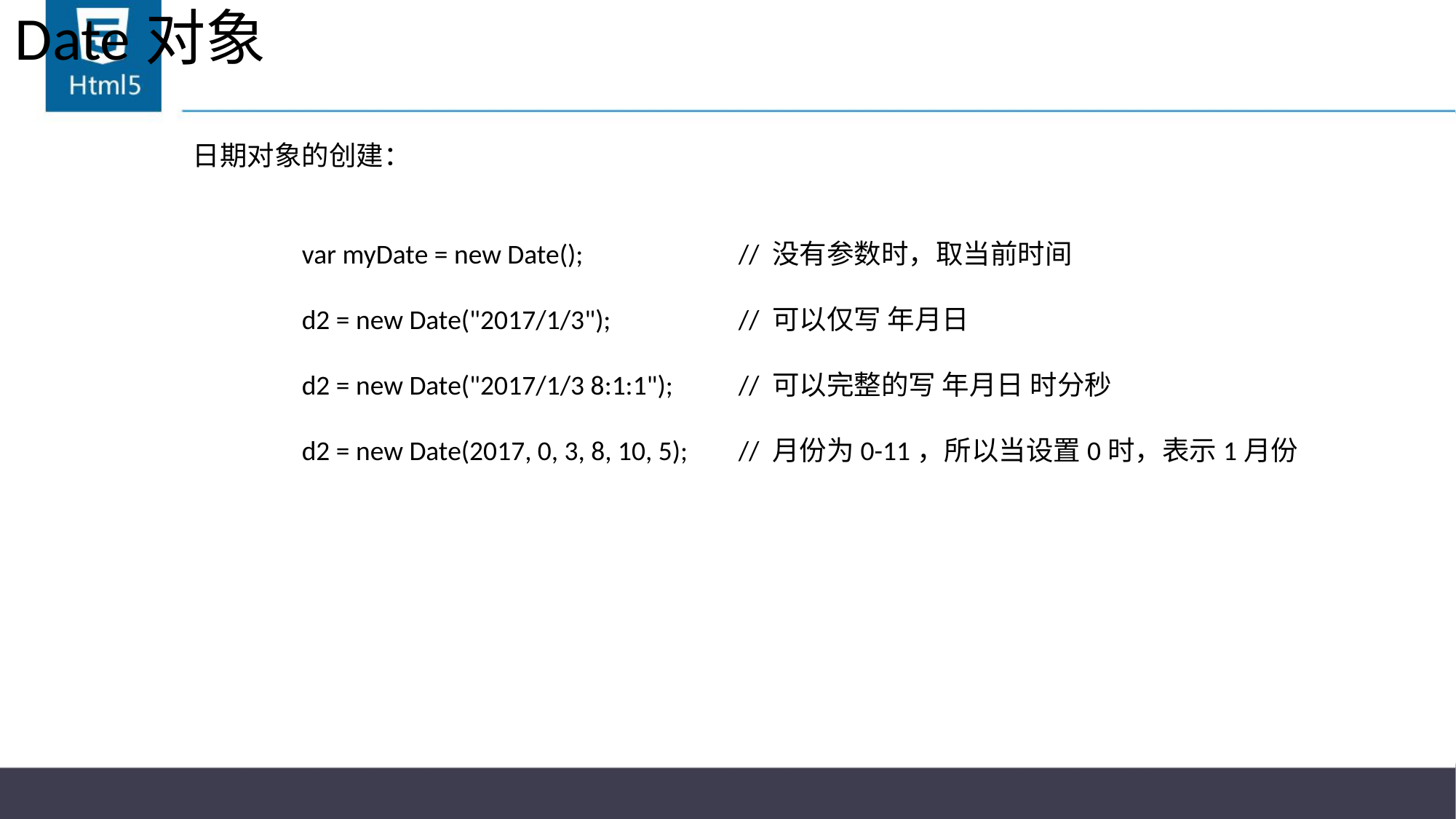

# Date对象
日期对象的创建：

	var myDate = new Date();		// 没有参数时，取当前时间

	d2 = new Date("2017/1/3");		// 可以仅写 年月日

	d2 = new Date("2017/1/3 8:1:1");	// 可以完整的写 年月日 时分秒

	d2 = new Date(2017, 0, 3, 8, 10, 5);	// 月份为0-11，所以当设置0时，表示1月份